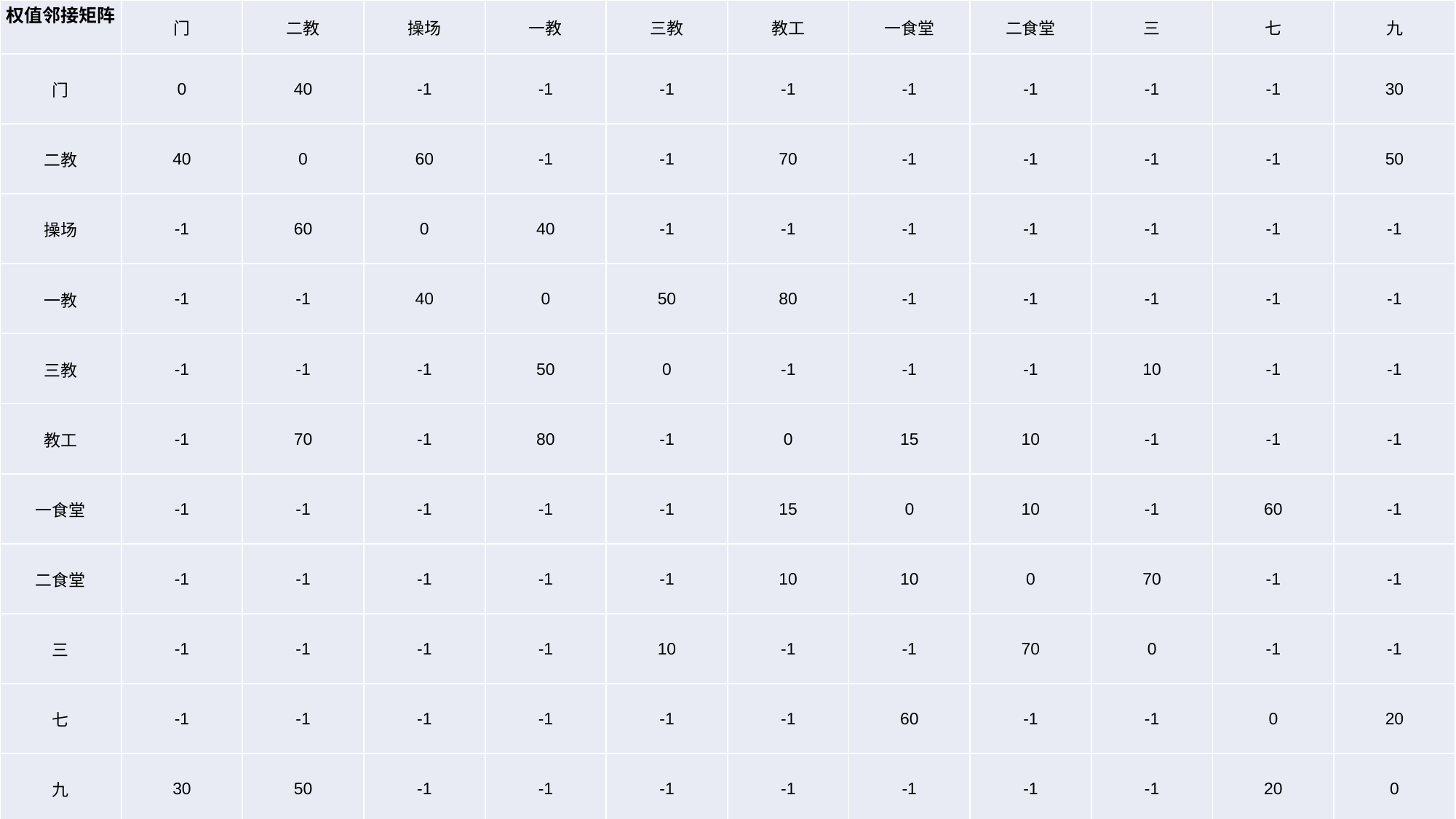

| 权值邻接矩阵 | 门 | 二教 | 操场 | 一教 | 三教 | 教工 | 一食堂 | 二食堂 | 三 | 七 | 九 |
| --- | --- | --- | --- | --- | --- | --- | --- | --- | --- | --- | --- |
| 门 | 0 | 40 | -1 | -1 | -1 | -1 | -1 | -1 | -1 | -1 | 30 |
| 二教 | 40 | 0 | 60 | -1 | -1 | 70 | -1 | -1 | -1 | -1 | 50 |
| 操场 | -1 | 60 | 0 | 40 | -1 | -1 | -1 | -1 | -1 | -1 | -1 |
| 一教 | -1 | -1 | 40 | 0 | 50 | 80 | -1 | -1 | -1 | -1 | -1 |
| 三教 | -1 | -1 | -1 | 50 | 0 | -1 | -1 | -1 | 10 | -1 | -1 |
| 教工 | -1 | 70 | -1 | 80 | -1 | 0 | 15 | 10 | -1 | -1 | -1 |
| 一食堂 | -1 | -1 | -1 | -1 | -1 | 15 | 0 | 10 | -1 | 60 | -1 |
| 二食堂 | -1 | -1 | -1 | -1 | -1 | 10 | 10 | 0 | 70 | -1 | -1 |
| 三 | -1 | -1 | -1 | -1 | 10 | -1 | -1 | 70 | 0 | -1 | -1 |
| 七 | -1 | -1 | -1 | -1 | -1 | -1 | 60 | -1 | -1 | 0 | 20 |
| 九 | 30 | 50 | -1 | -1 | -1 | -1 | -1 | -1 | -1 | 20 | 0 |